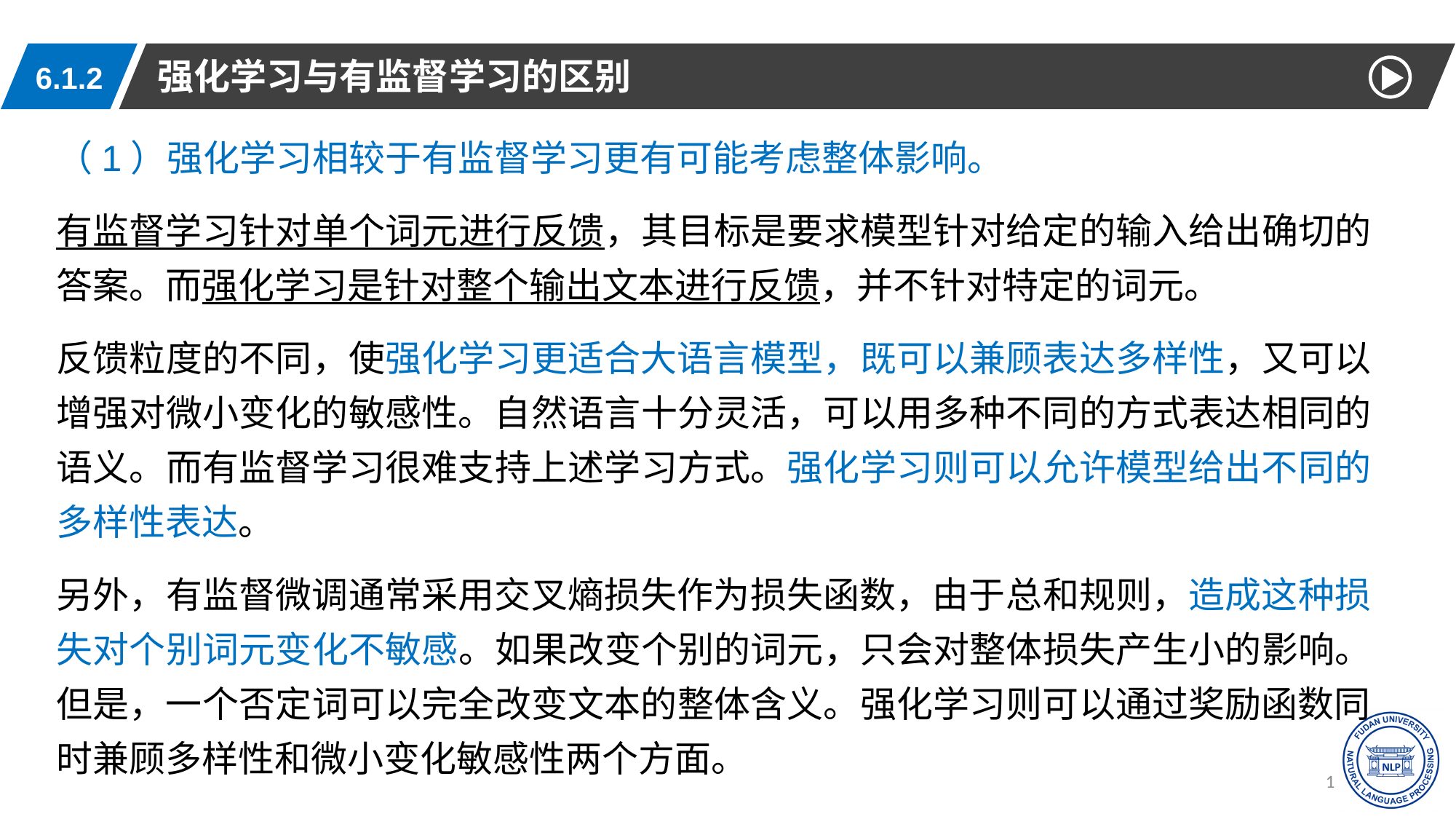

强化学习与有监督学习的区别
6.1.2

（1）强化学习相较于有监督学习更有可能考虑整体影响。
有监督学习针对单个词元进行反馈，其目标是要求模型针对给定的输入给出确切的答案。而强化学习是针对整个输出文本进行反馈，并不针对特定的词元。
反馈粒度的不同，使强化学习更适合大语言模型，既可以兼顾表达多样性，又可以增强对微小变化的敏感性。自然语言十分灵活，可以用多种不同的方式表达相同的语义。而有监督学习很难支持上述学习方式。强化学习则可以允许模型给出不同的多样性表达。
另外，有监督微调通常采用交叉熵损失作为损失函数，由于总和规则，造成这种损失对个别词元变化不敏感。如果改变个别的词元，只会对整体损失产生小的影响。但是，一个否定词可以完全改变文本的整体含义。强化学习则可以通过奖励函数同时兼顾多样性和微小变化敏感性两个方面。
16